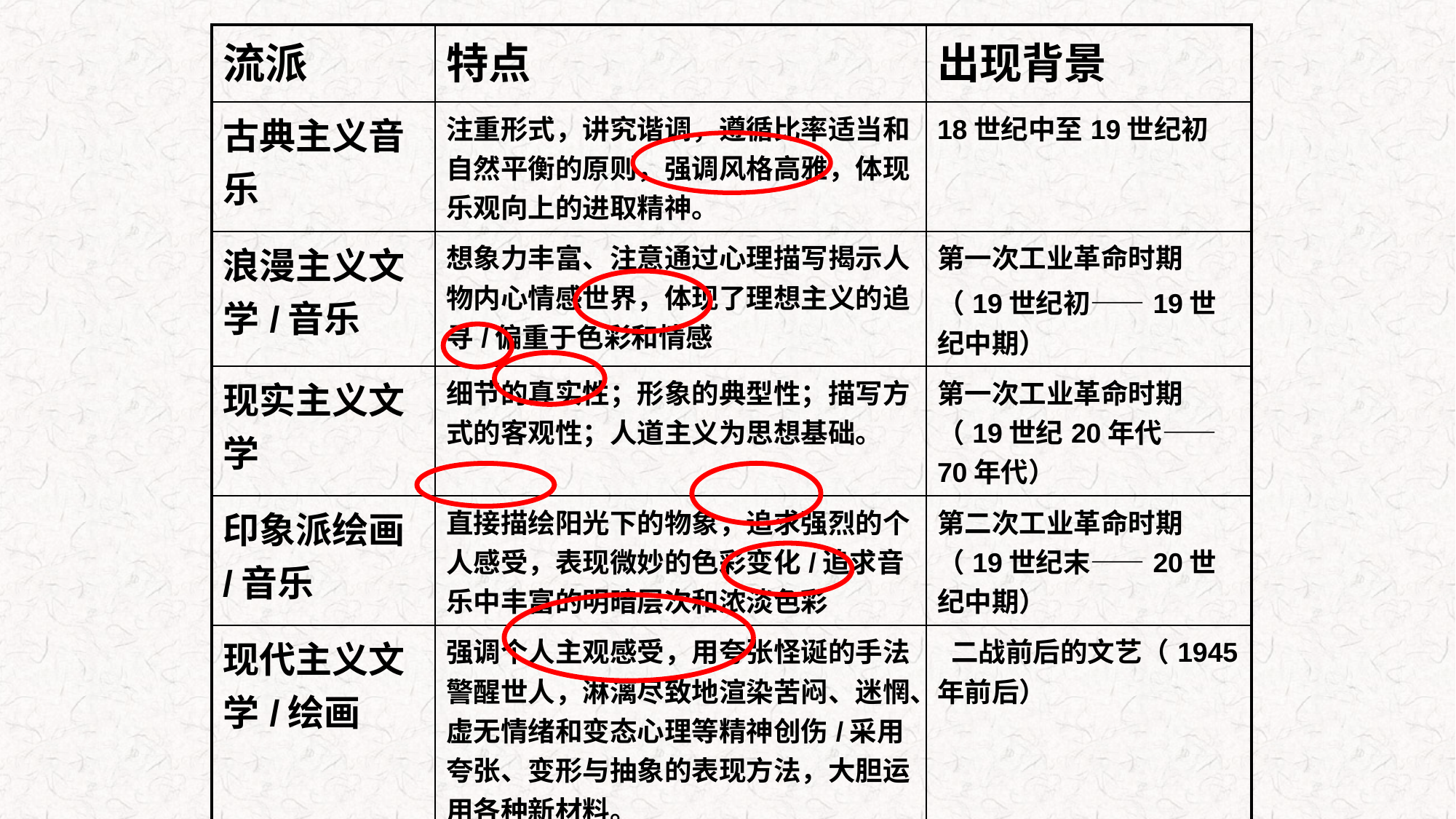

| 流派 | 特点 | 出现背景 |
| --- | --- | --- |
| 古典主义音乐 | 注重形式，讲究谐调，遵循比率适当和自然平衡的原则，强调风格高雅，体现乐观向上的进取精神。 | 18世纪中至19世纪初 |
| 浪漫主义文学/音乐 | 想象力丰富、注意通过心理描写揭示人物内心情感世界，体现了理想主义的追寻/偏重于色彩和情感 | 第一次工业革命时期 （19世纪初——19世纪中期） |
| 现实主义文学 | 细节的真实性；形象的典型性；描写方式的客观性；人道主义为思想基础。 | 第一次工业革命时期（19世纪20年代——70年代） |
| 印象派绘画/音乐 | 直接描绘阳光下的物象，追求强烈的个人感受，表现微妙的色彩变化/追求音乐中丰富的明暗层次和浓淡色彩 | 第二次工业革命时期（19世纪末——20世纪中期） |
| 现代主义文学/绘画 | 强调个人主观感受，用夸张怪诞的手法警醒世人，淋漓尽致地渲染苦闷、迷惘、虚无情绪和变态心理等精神创伤/采用夸张、变形与抽象的表现方法，大胆运用各种新材料。 | 二战前后的文艺（1945年前后） |